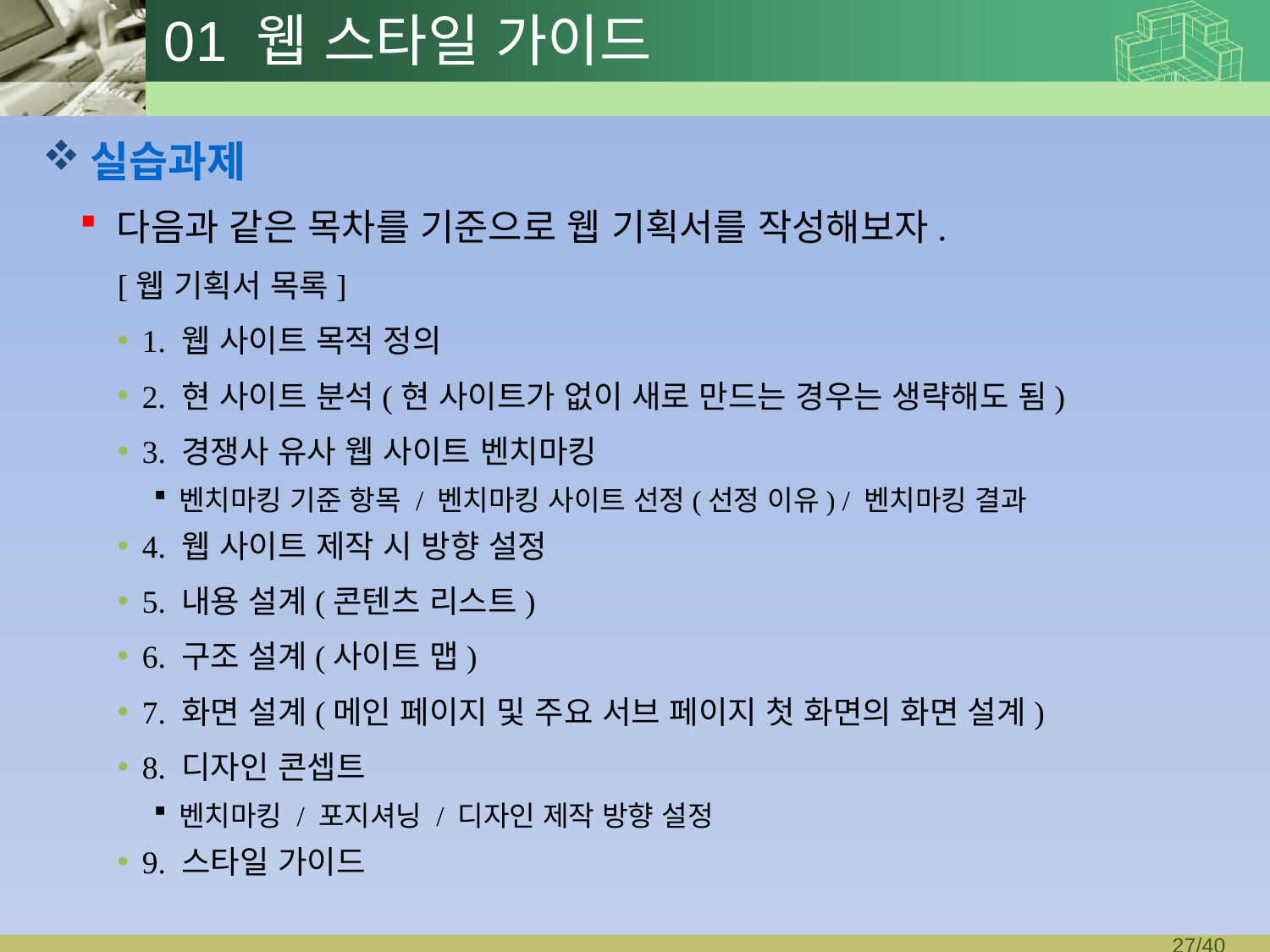

# 01 웹 스타일 가이드
실습과제
다음과 같은 목차를 기준으로 웹 기획서를 작성해보자.
[웹 기획서 목록]
1. 웹 사이트 목적 정의
2. 현 사이트 분석(현 사이트가 없이 새로 만드는 경우는 생략해도 됨)
3. 경쟁사 유사 웹 사이트 벤치마킹
벤치마킹 기준 항목 / 벤치마킹 사이트 선정(선정 이유) / 벤치마킹 결과
4. 웹 사이트 제작 시 방향 설정
5. 내용 설계(콘텐츠 리스트)
6. 구조 설계(사이트 맵)
7. 화면 설계(메인 페이지 및 주요 서브 페이지 첫 화면의 화면 설계)
8. 디자인 콘셉트
벤치마킹 / 포지셔닝 / 디자인 제작 방향 설정
9. 스타일 가이드